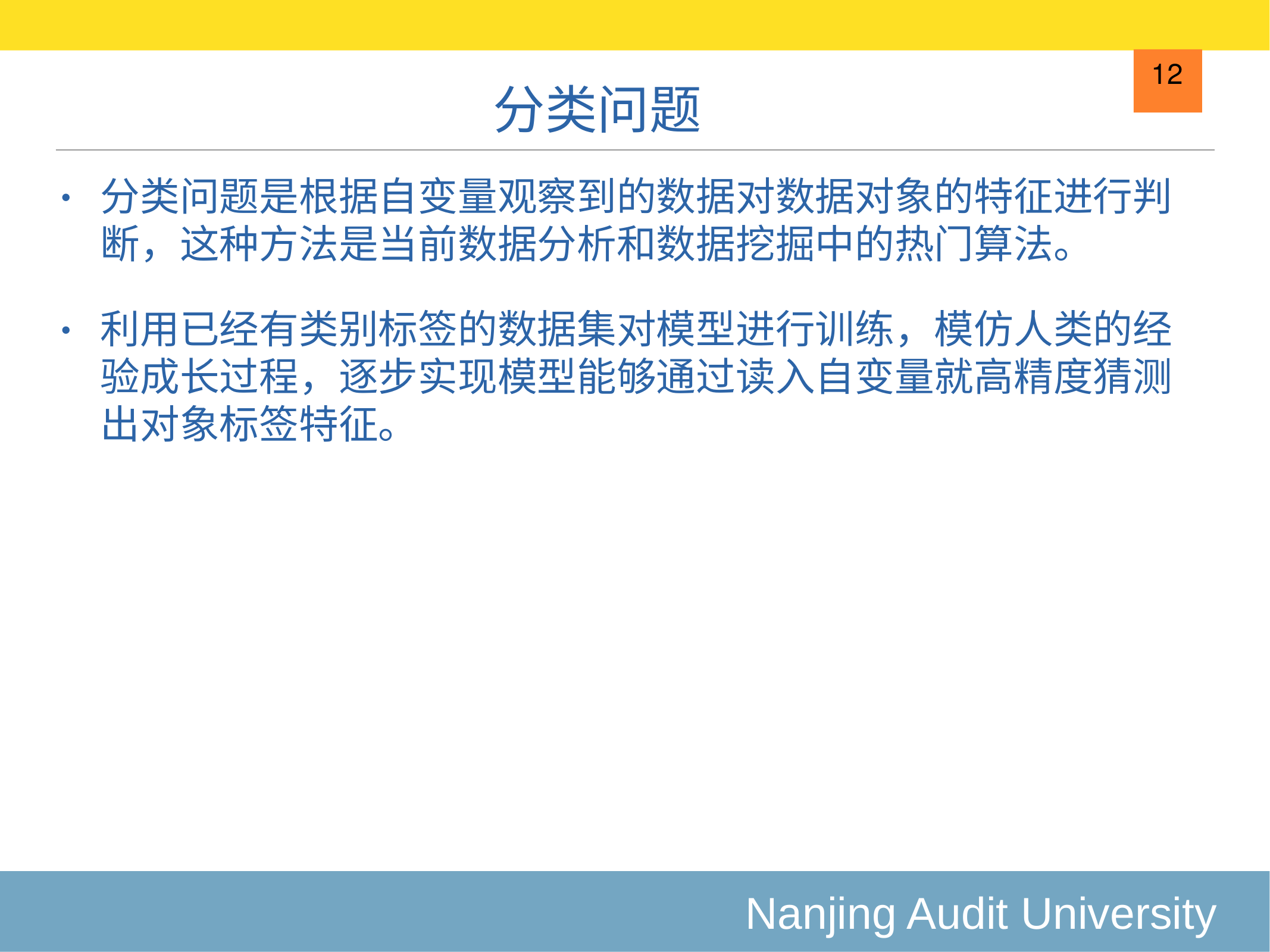

# 分类问题
12
分类问题是根据自变量观察到的数据对数据对象的特征进行判断，这种方法是当前数据分析和数据挖掘中的热门算法。
利用已经有类别标签的数据集对模型进行训练，模仿人类的经验成长过程，逐步实现模型能够通过读入自变量就高精度猜测出对象标签特征。